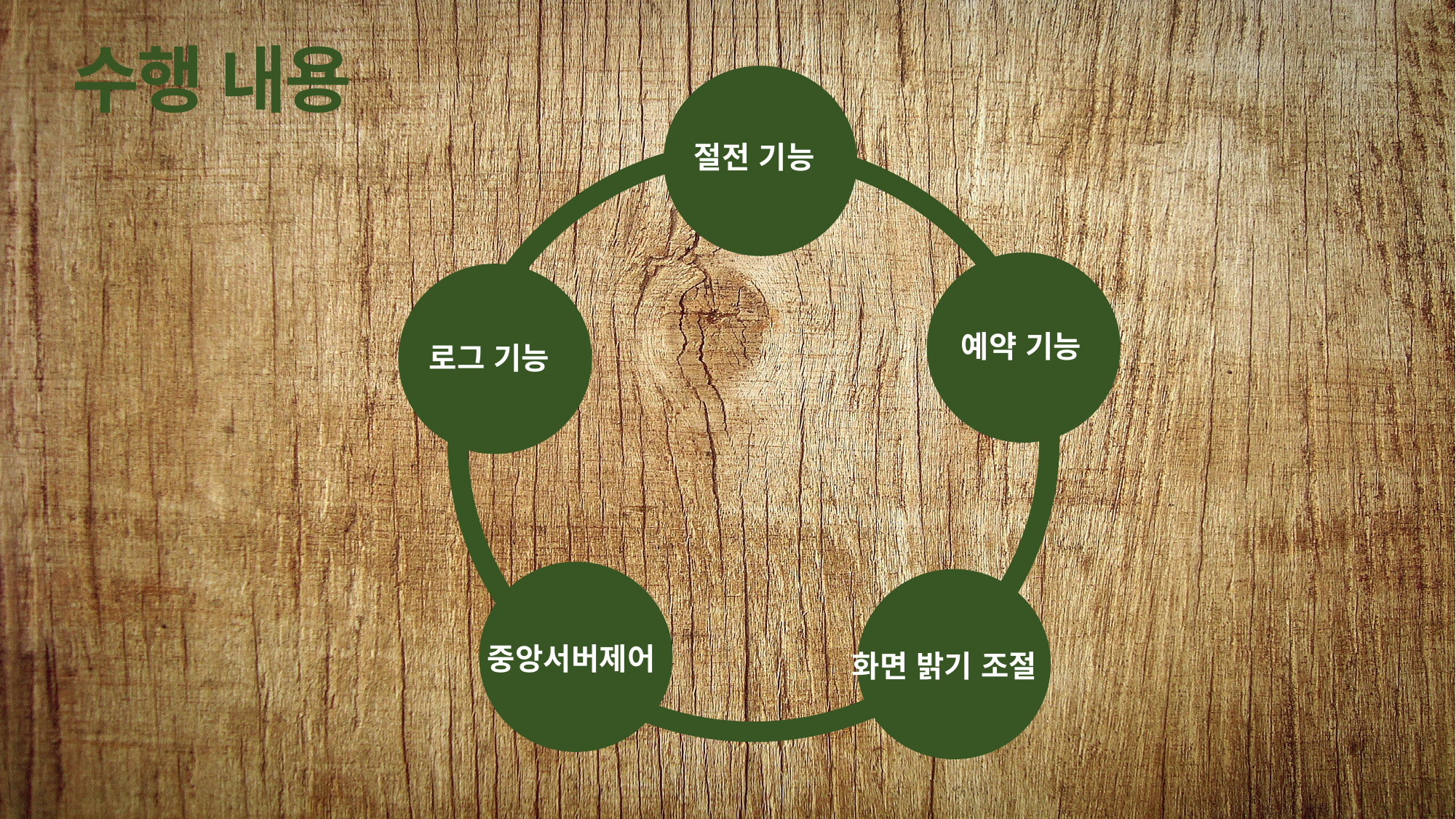

수행 내용

절전 기능
예약 기능
로그 기능
중앙서버제어
화면 밝기 조절